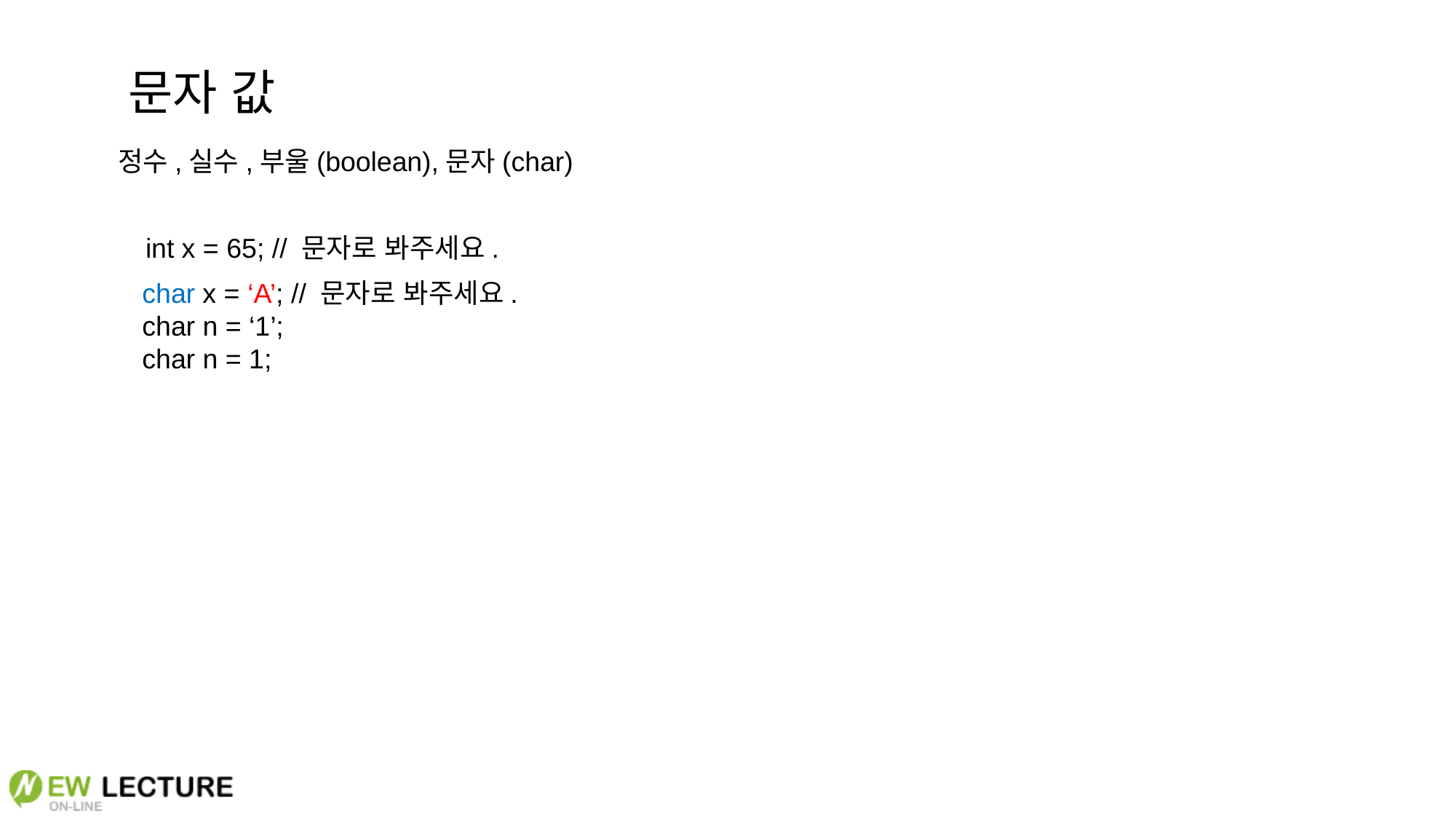

문자 값
정수,실수,부울(boolean),문자(char)
int x = 65; // 문자로 봐주세요.
char x = ‘A’; // 문자로 봐주세요.
char n = ‘1’;
char n = 1;